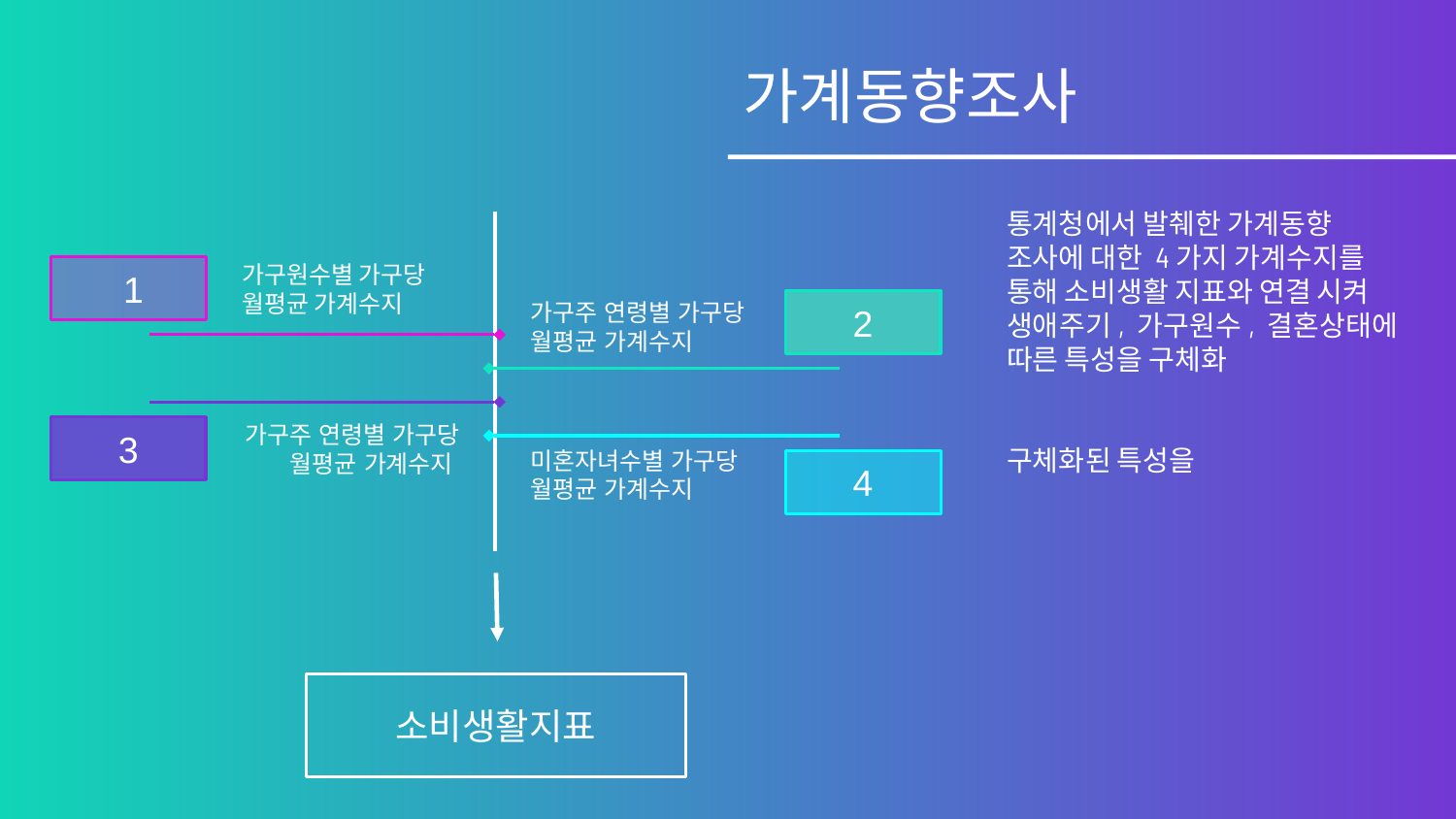

가계동향조사
통계청에서 발췌한 가계동향 조사에 대한 4가지 가계수지를 통해 소비생활 지표와 연결 시켜  생애주기, 가구원수, 결혼상태에 따른 특성을 구체화

구체화된 특성을

 1
가구원수별 가구당 월평균 가계수지
2
가구주 연령별 가구당 월평균 가계수지
3
가구주 연령별 가구당 월평균 가계수지
미혼자녀수별 가구당 월평균 가계수지
4
# 소비생활지표